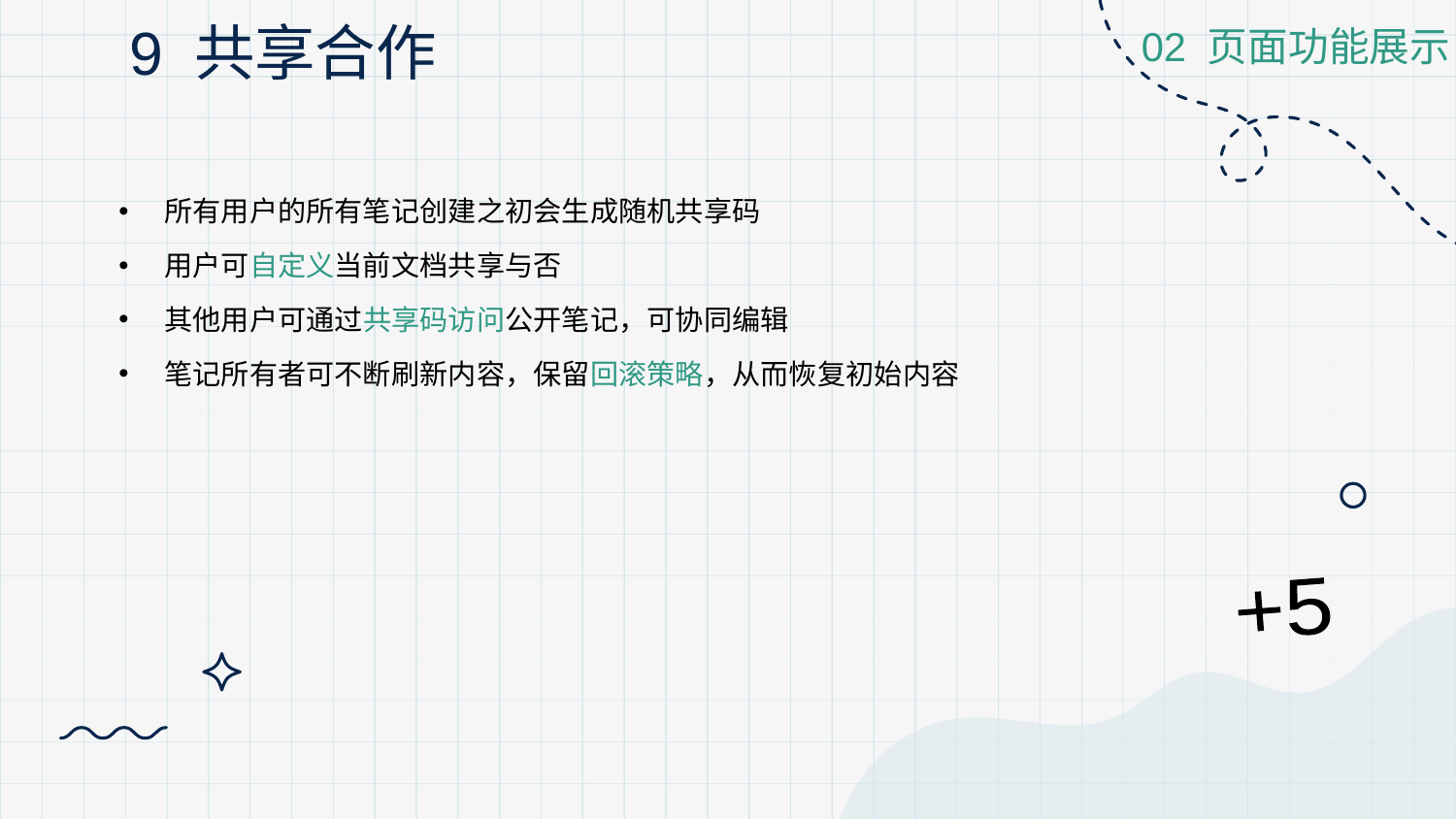

# 9 共享合作

02 页面功能展示
所有用户的所有笔记创建之初会生成随机共享码
用户可自定义当前文档共享与否
其他用户可通过共享码访问公开笔记，可协同编辑
笔记所有者可不断刷新内容，保留回滚策略，从而恢复初始内容

+5